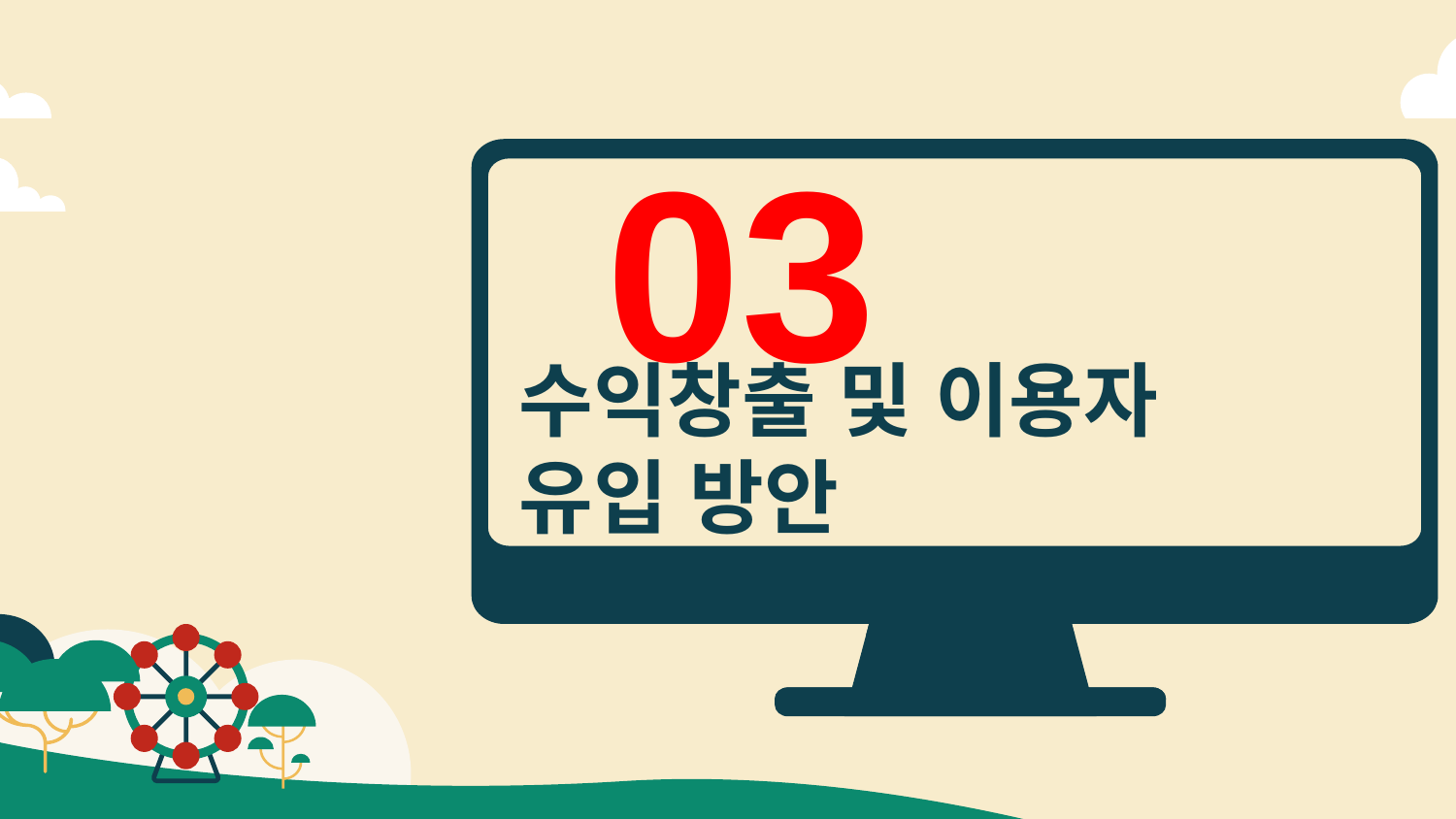

03

# 수익창출 및 이용자 유입 방안